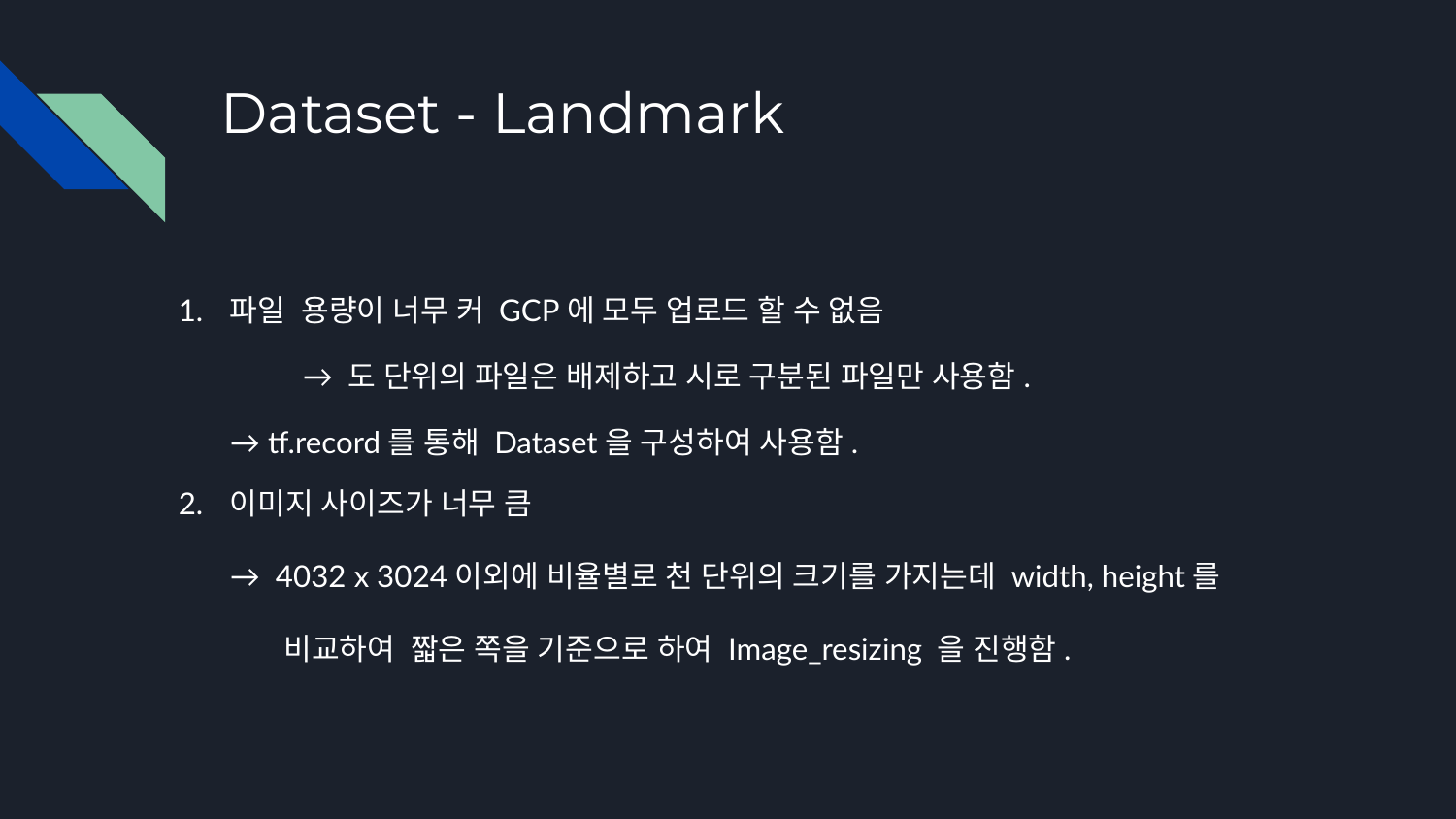

# Dataset - Landmark
파일  용량이 너무 커 GCP에 모두 업로드 할 수 없음
 	→ 도 단위의 파일은 배제하고 시로 구분된 파일만 사용함.
→ tf.record를 통해 Dataset을 구성하여 사용함.
이미지 사이즈가 너무 큼

→  4032 x 3024이외에 비율별로 천 단위의 크기를 가지는데 width, height를

      비교하여  짧은 쪽을 기준으로 하여 Image_resizing 을 진행함.